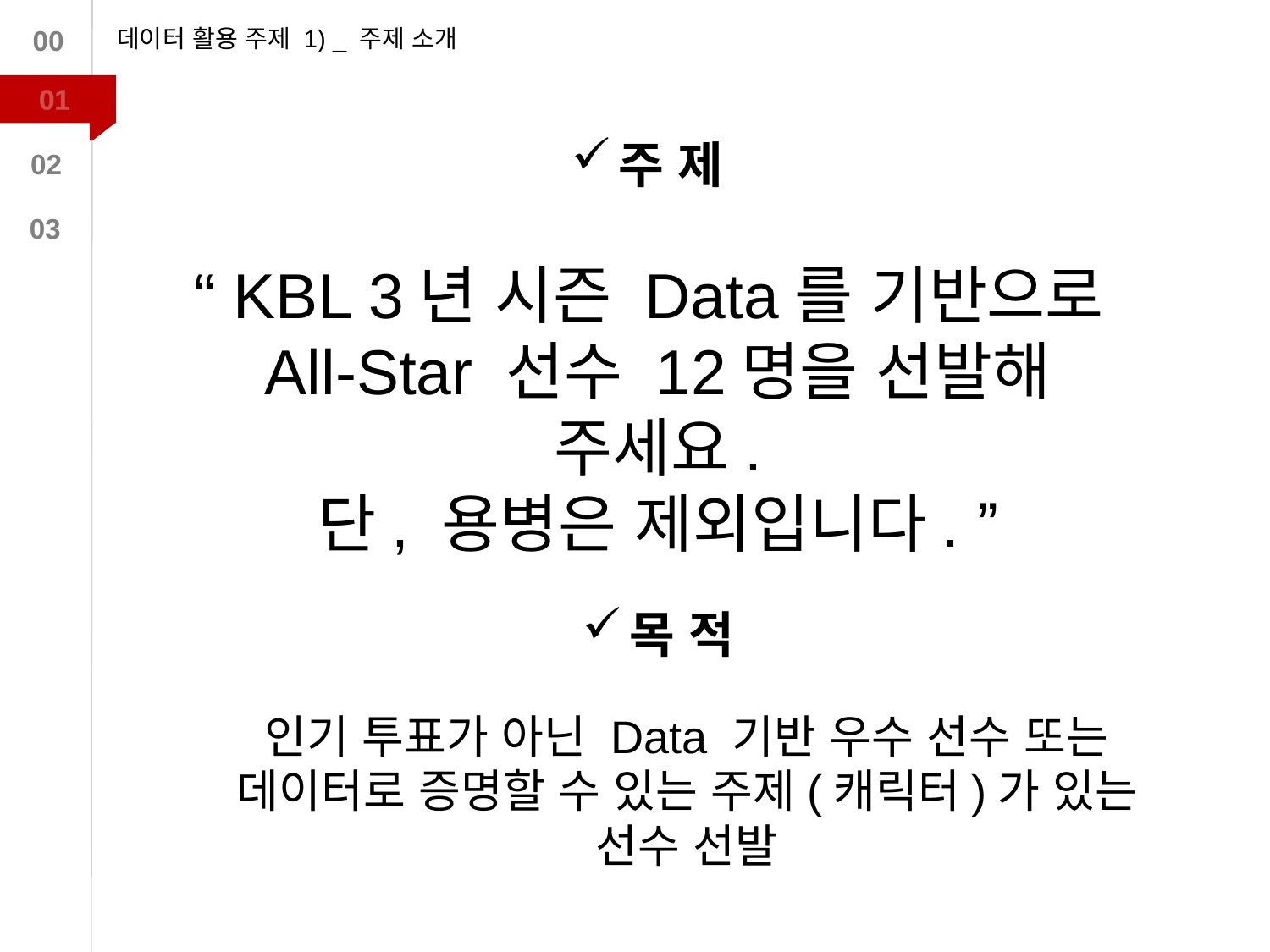

데이터 활용 주제 1) _ 주제 소개
00
01

주 제
02
03
“ KBL 3년 시즌 Data를 기반으로
All-Star 선수 12명을 선발해 주세요.
단, 용병은 제외입니다. ”
목 적
인기 투표가 아닌 Data 기반 우수 선수 또는 데이터로 증명할 수 있는 주제(캐릭터)가 있는 선수 선발